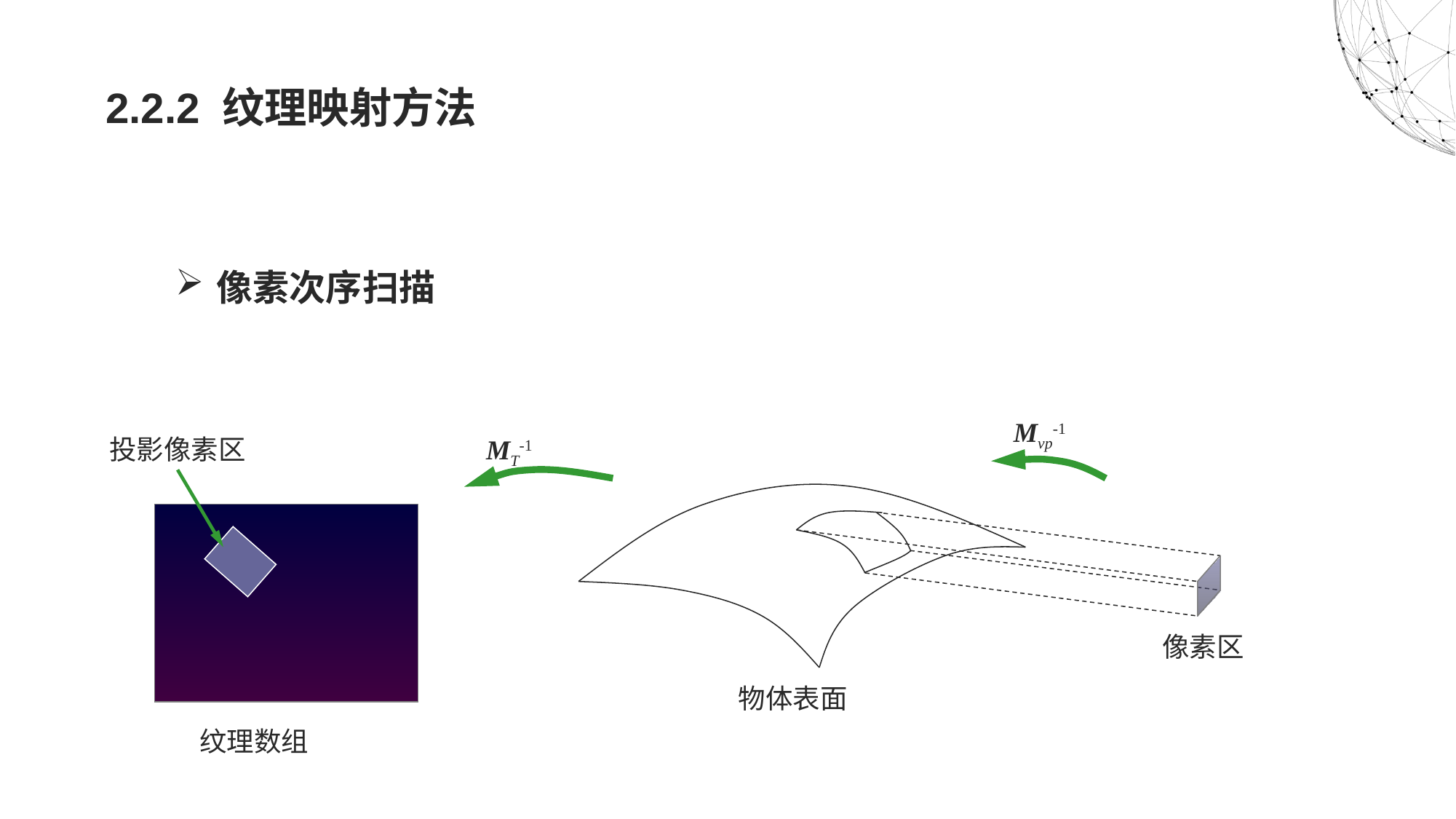

# 2.2.2 纹理映射方法
像素次序扫描

Mvp-1

投影像素区

MT-1

像素区
物体表面
纹理数组